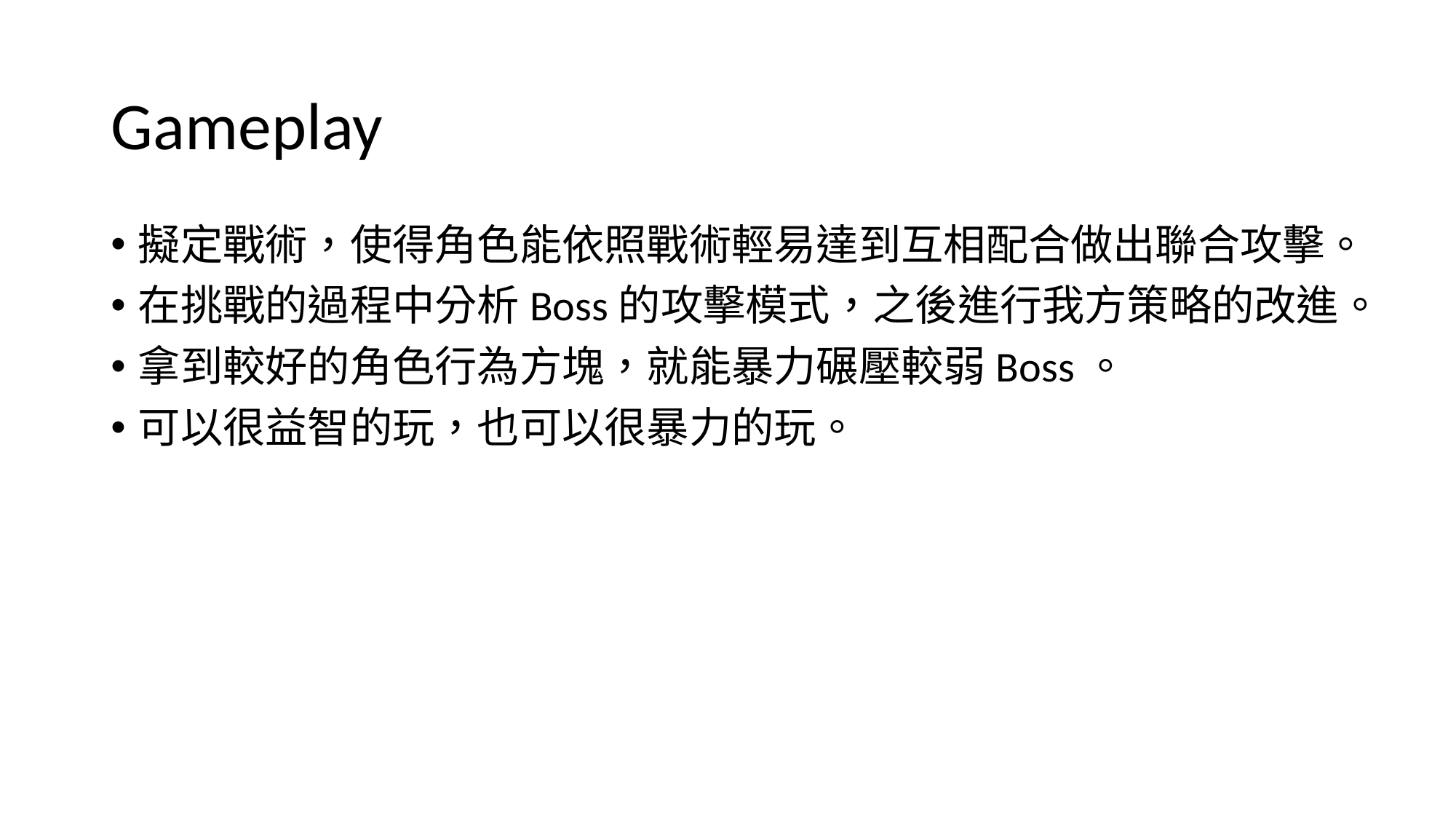

# Gameplay
擬定戰術，使得角色能依照戰術輕易達到互相配合做出聯合攻擊。
在挑戰的過程中分析Boss的攻擊模式，之後進行我方策略的改進。
拿到較好的角色行為方塊，就能暴力碾壓較弱Boss。
可以很益智的玩，也可以很暴力的玩。